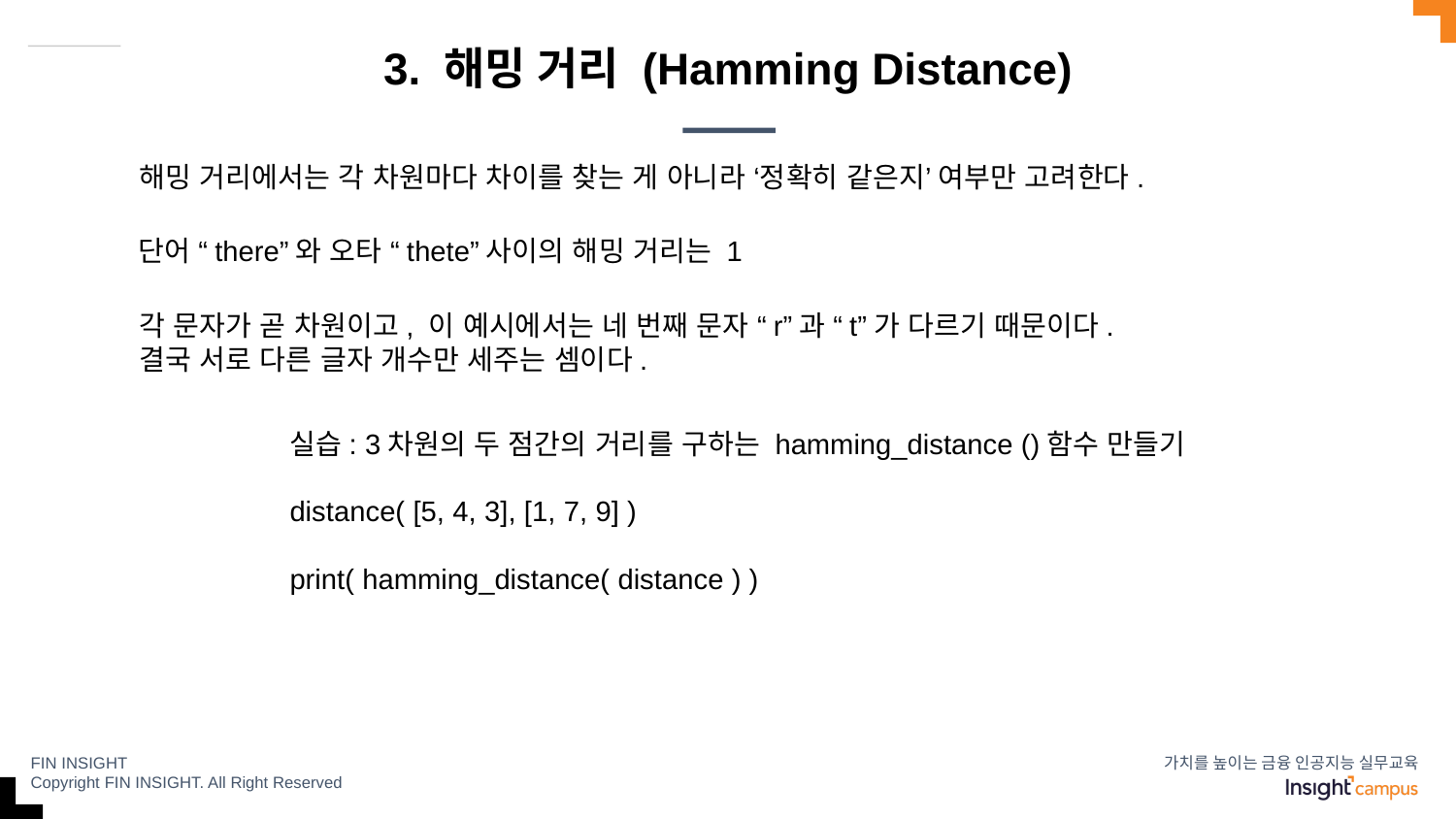

# 3. 해밍 거리 (Hamming Distance)
해밍 거리에서는 각 차원마다 차이를 찾는 게 아니라 ‘정확히 같은지’ 여부만 고려한다.
단어 “there”와 오타 “thete”사이의 해밍 거리는 1
각 문자가 곧 차원이고, 이 예시에서는 네 번째 문자 “r”과 “t”가 다르기 때문이다.
결국 서로 다른 글자 개수만 세주는 셈이다.
실습: 3차원의 두 점간의 거리를 구하는 hamming_distance ()함수 만들기
distance( [5, 4, 3], [1, 7, 9] )
print( hamming_distance( distance ) )